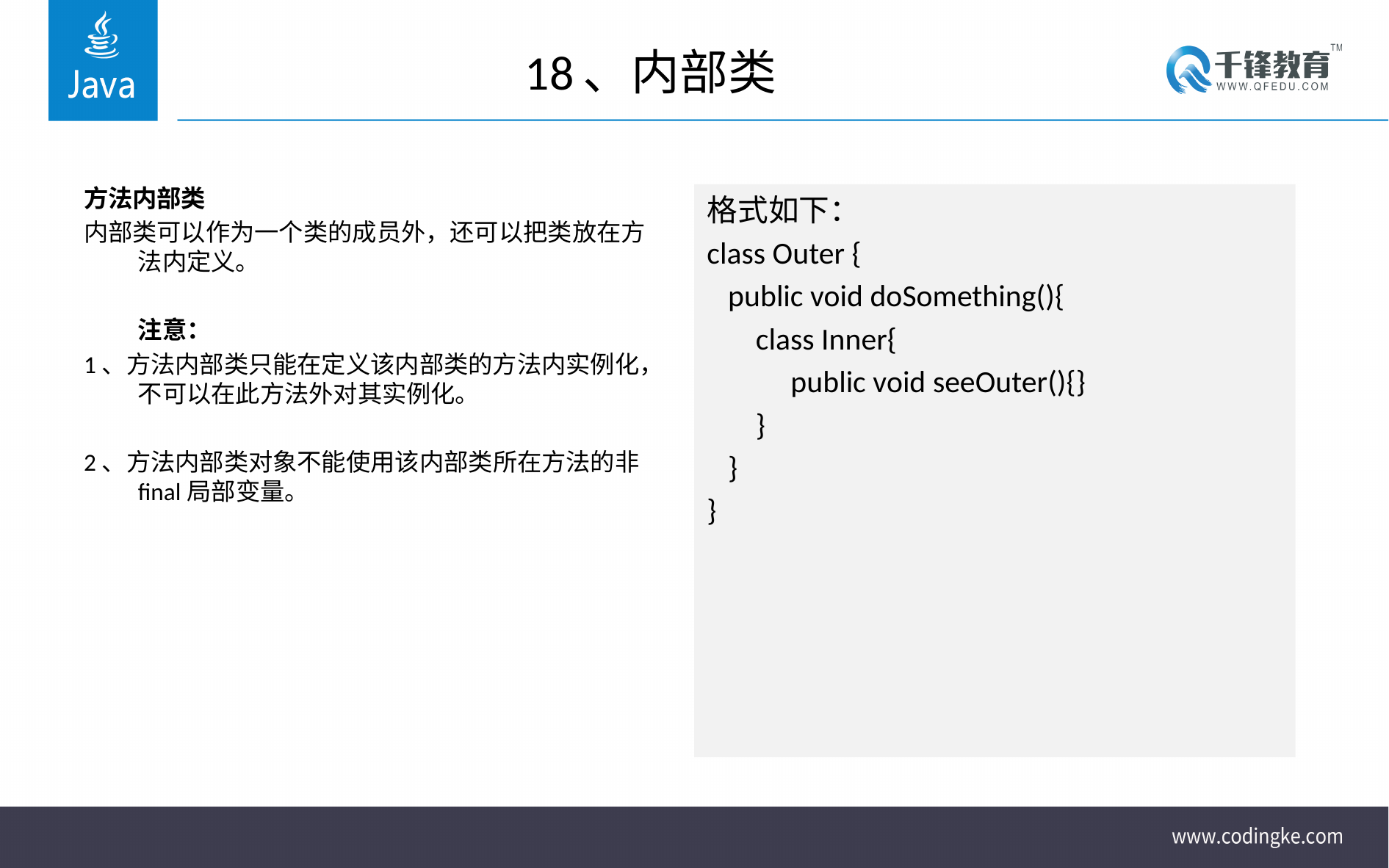

# 18、内部类
方法内部类
内部类可以作为一个类的成员外，还可以把类放在方法内定义。

	注意：
1、方法内部类只能在定义该内部类的方法内实例化，不可以在此方法外对其实例化。

2、方法内部类对象不能使用该内部类所在方法的非final局部变量。

格式如下：
class Outer {
   public void doSomething(){
       class Inner{
            public void seeOuter(){}
       }
   }
}